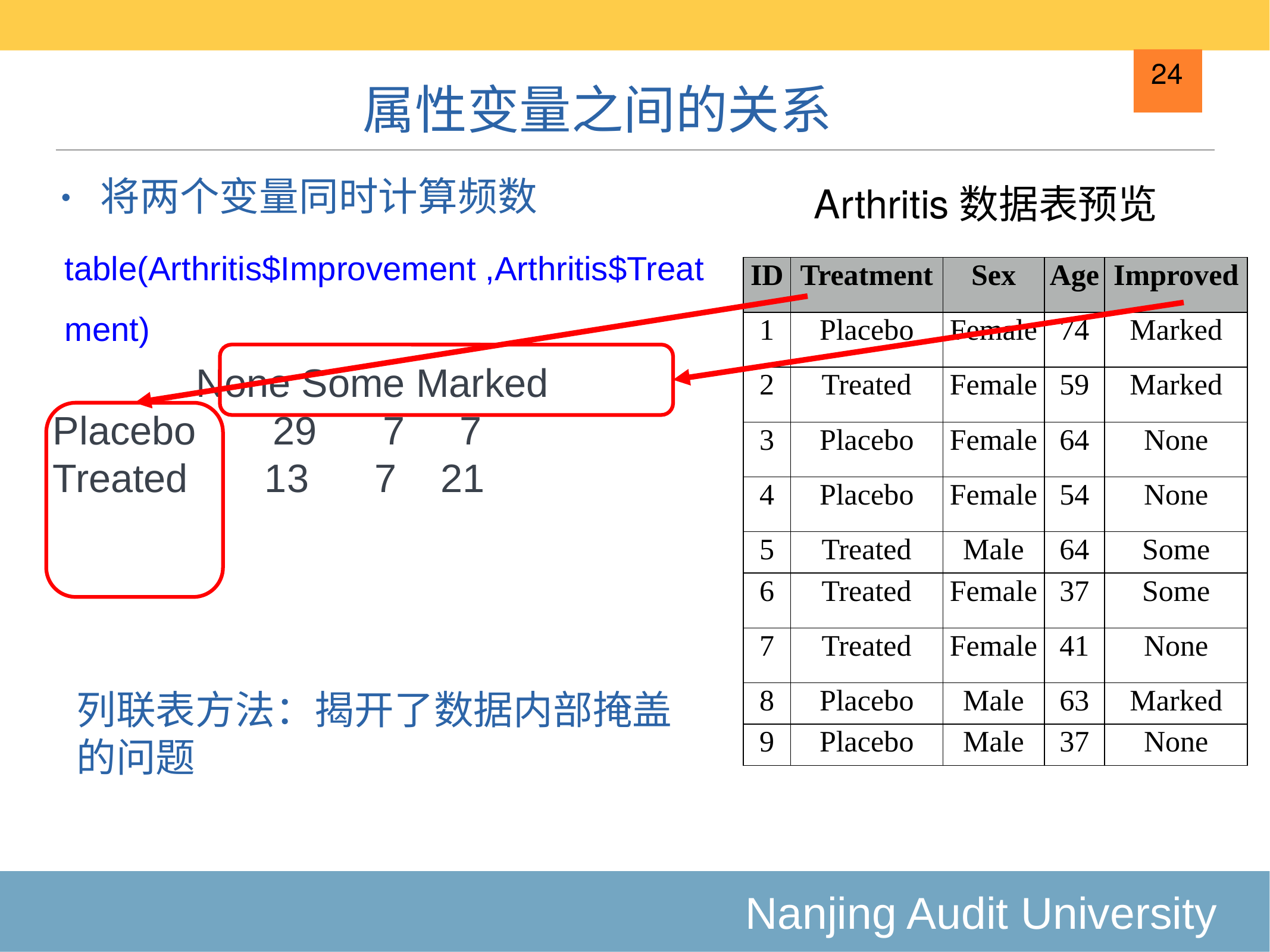

# 属性变量之间的关系
24
将两个变量同时计算频数
Arthritis数据表预览
table(Arthritis$Improvement ,Arthritis$Treatment)
| ID | Treatment | Sex | Age | Improved |
| --- | --- | --- | --- | --- |
| 1 | Placebo | Female | 74 | Marked |
| 2 | Treated | Female | 59 | Marked |
| 3 | Placebo | Female | 64 | None |
| 4 | Placebo | Female | 54 | None |
| 5 | Treated | Male | 64 | Some |
| 6 | Treated | Female | 37 | Some |
| 7 | Treated | Female | 41 | None |
| 8 | Placebo | Male | 63 | Marked |
| 9 | Placebo | Male | 37 | None |

               None Some Marked
  Placebo       29      7     7
  Treated       13      7    21

列联表方法：揭开了数据内部掩盖的问题